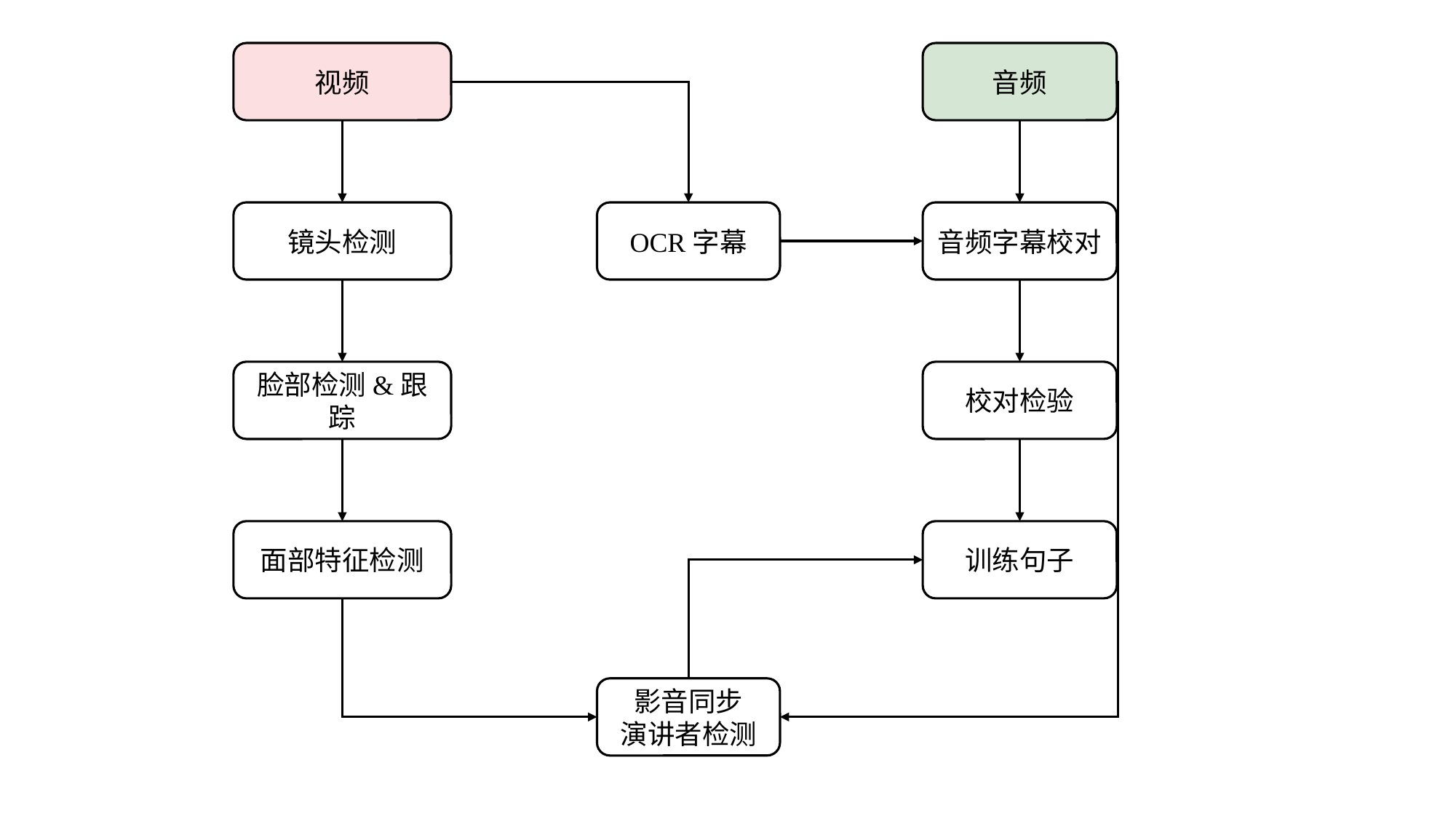

视频
音频
镜头检测
OCR字幕
音频字幕校对
脸部检测&跟踪
校对检验
面部特征检测
训练句子
影音同步
演讲者检测